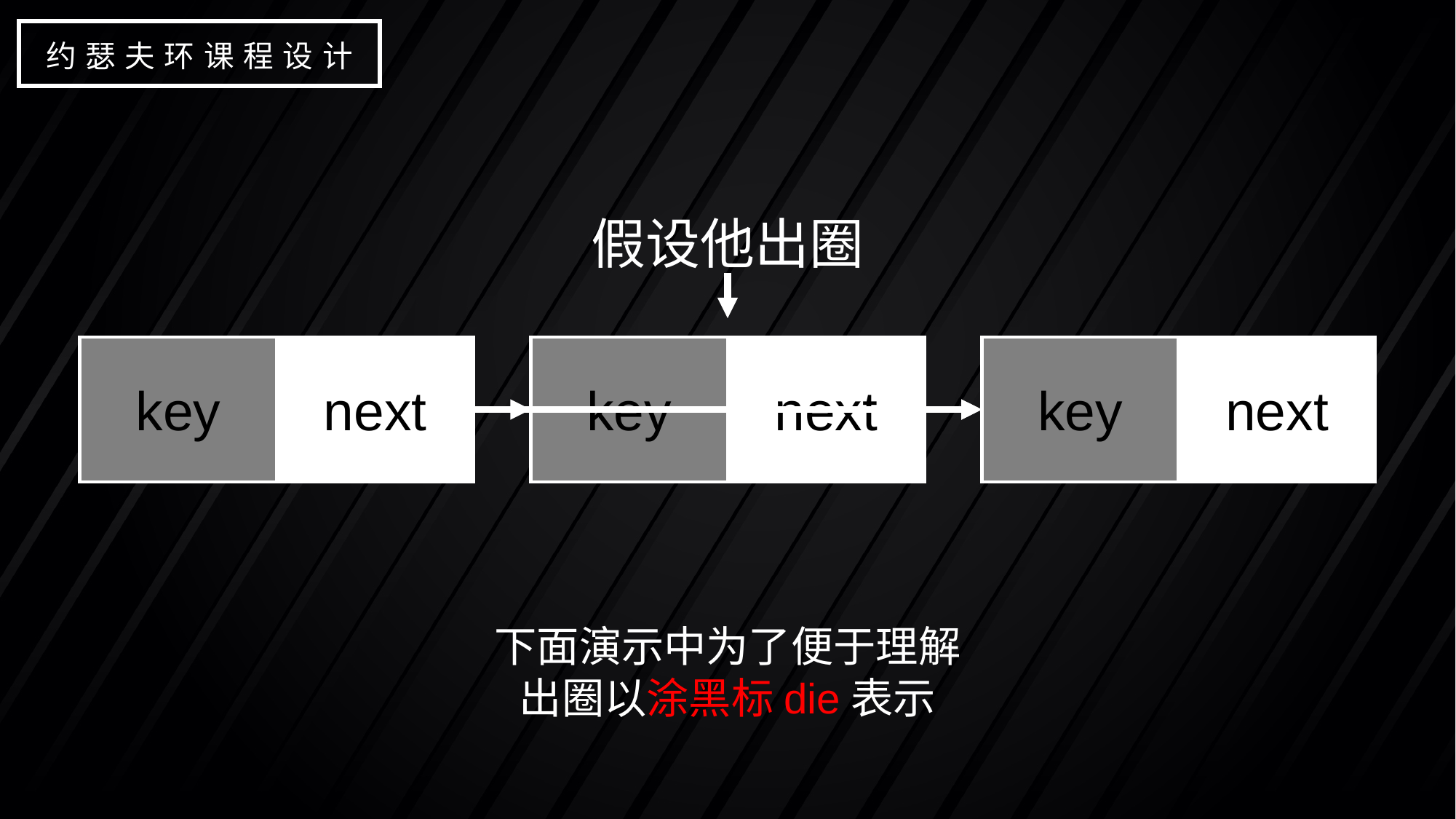

约瑟夫环课程设计
假设他出圈

key
next

key
next

key
next
下面演示中为了便于理解
出圈以涂黑标die表示